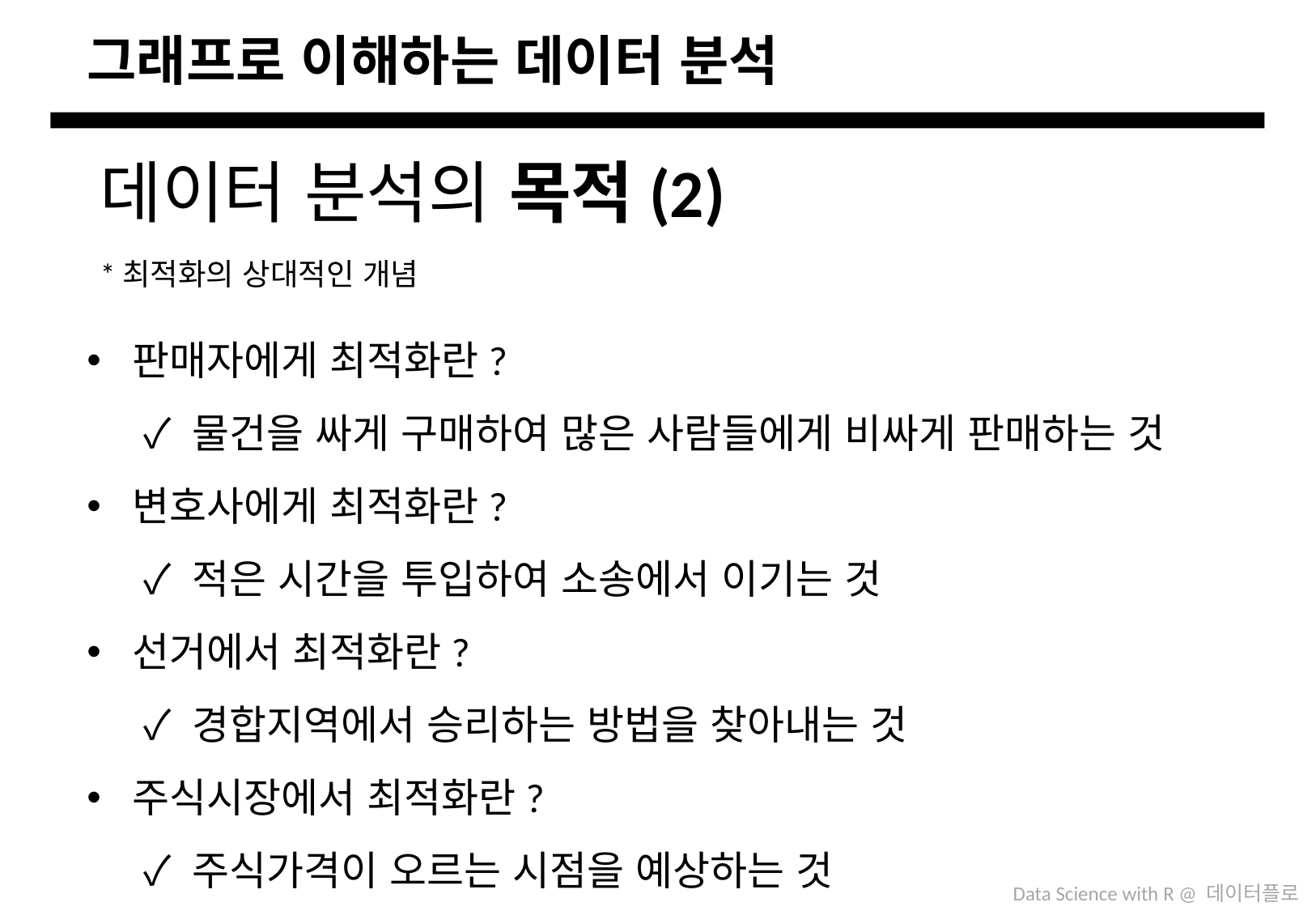

# 그래프로 이해하는 데이터 분석
데이터 분석의 목적(2)

*최적화의 상대적인 개념
판매자에게 최적화란?
     ✓ 물건을 싸게 구매하여 많은 사람들에게 비싸게 판매하는 것
변호사에게 최적화란?
     ✓ 적은 시간을 투입하여 소송에서 이기는 것
선거에서 최적화란?
     ✓ 경합지역에서 승리하는 방법을 찾아내는 것
주식시장에서 최적화란?
     ✓ 주식가격이 오르는 시점을 예상하는 것